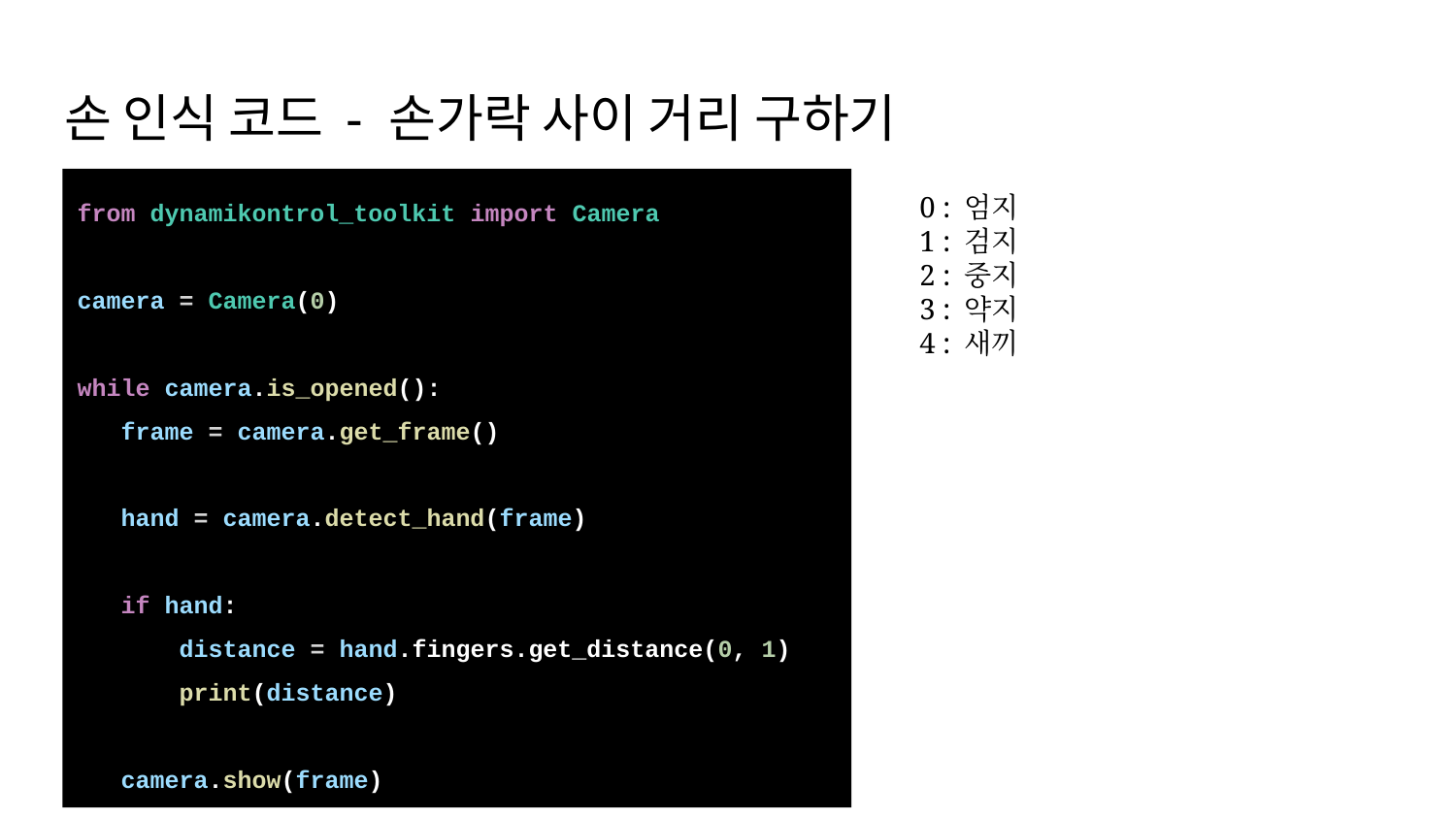

# 손 인식 코드 - 손가락 사이 거리 구하기
from dynamikontrol_toolkit import Camera

camera = Camera(0)

while camera.is_opened():
   frame = camera.get_frame()

   hand = camera.detect_hand(frame)

   if hand:
       distance = hand.fingers.get_distance(0, 1)
       print(distance)

   camera.show(frame)
0 : 엄지
1 : 검지
2 : 중지
3 : 약지
4 : 새끼